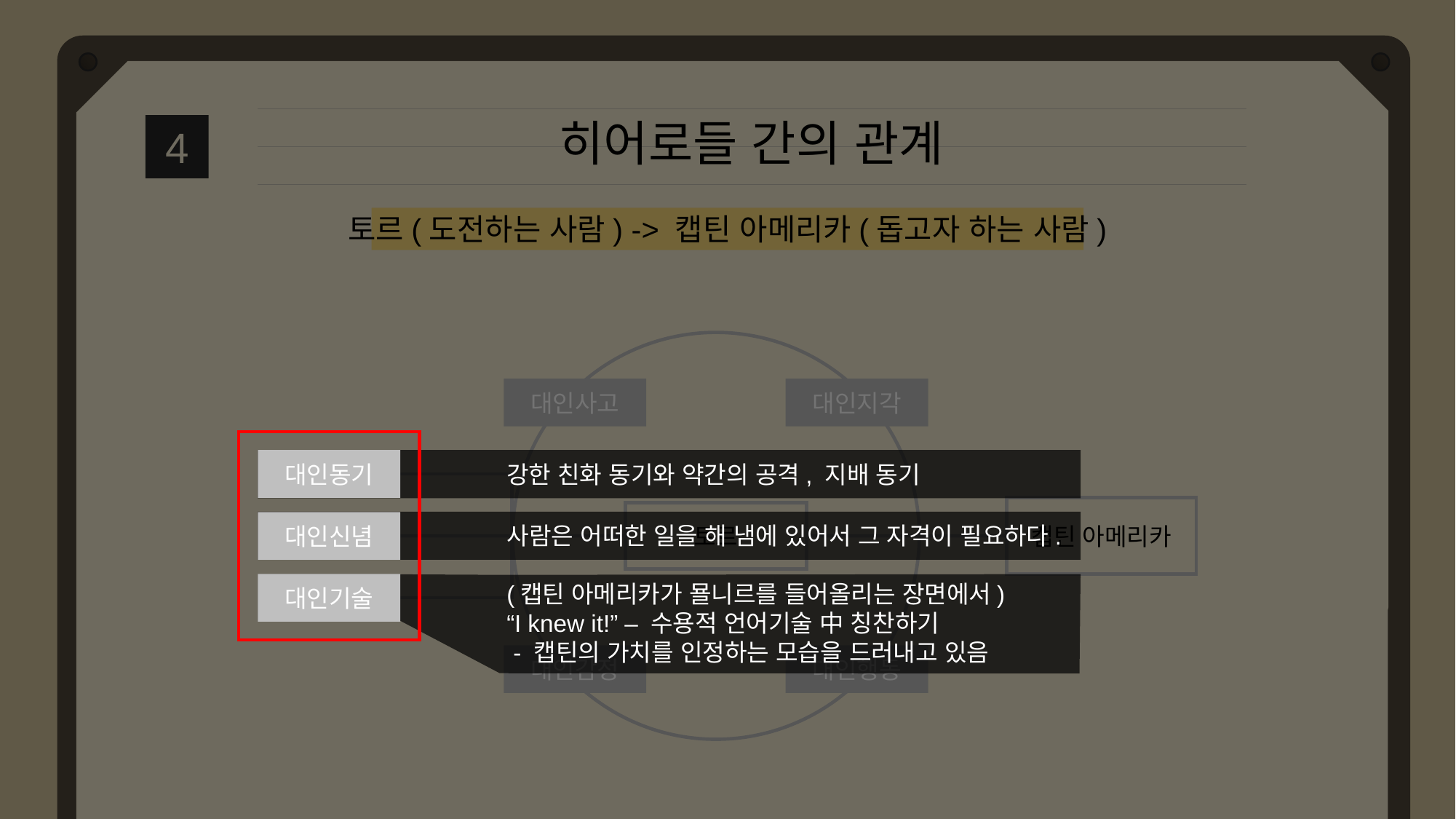

히어로들 간의 관계
4
토르(도전하는 사람) -> 캡틴 아메리카(돕고자 하는 사람)

대인사고
대인지각

대인동기
대인신념
대인기술
대인동기
강한 친화 동기와 약간의 공격, 지배 동기
캡틴 아메리카
토르

대인신념
사람은 어떠한 일을 해 냄에 있어서 그 자격이 필요하다.
대인기술
(캡틴 아메리카가 묠니르를 들어올리는 장면에서)
“I knew it!” – 수용적 언어기술 中 칭찬하기
 - 캡틴의 가치를 인정하는 모습을 드러내고 있음

대인감정
대인행동